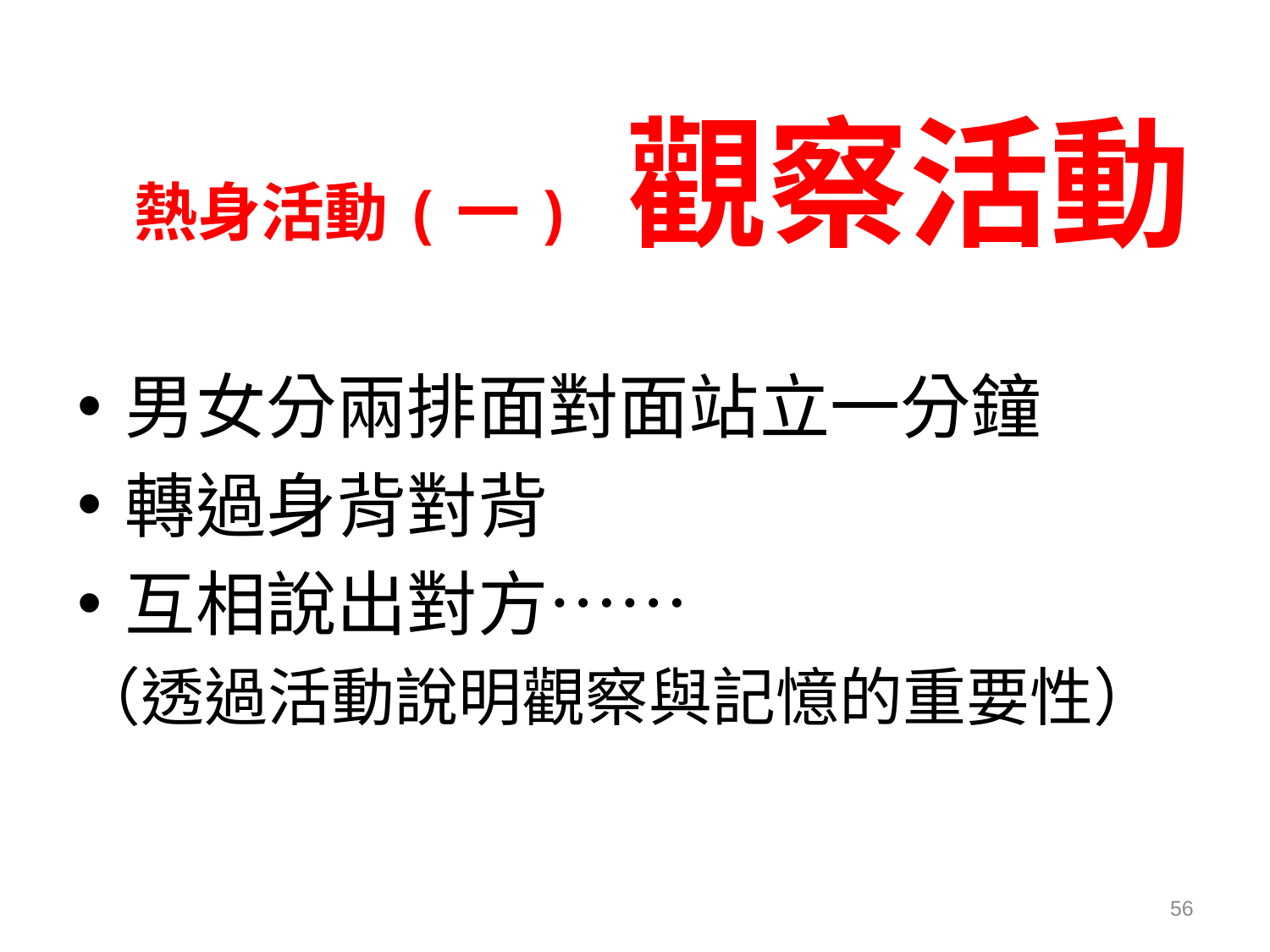

# 熱身活動(一) 觀察活動
男女分兩排面對面站立一分鐘
轉過身背對背
互相說出對方……
（透過活動說明觀察與記憶的重要性）
56